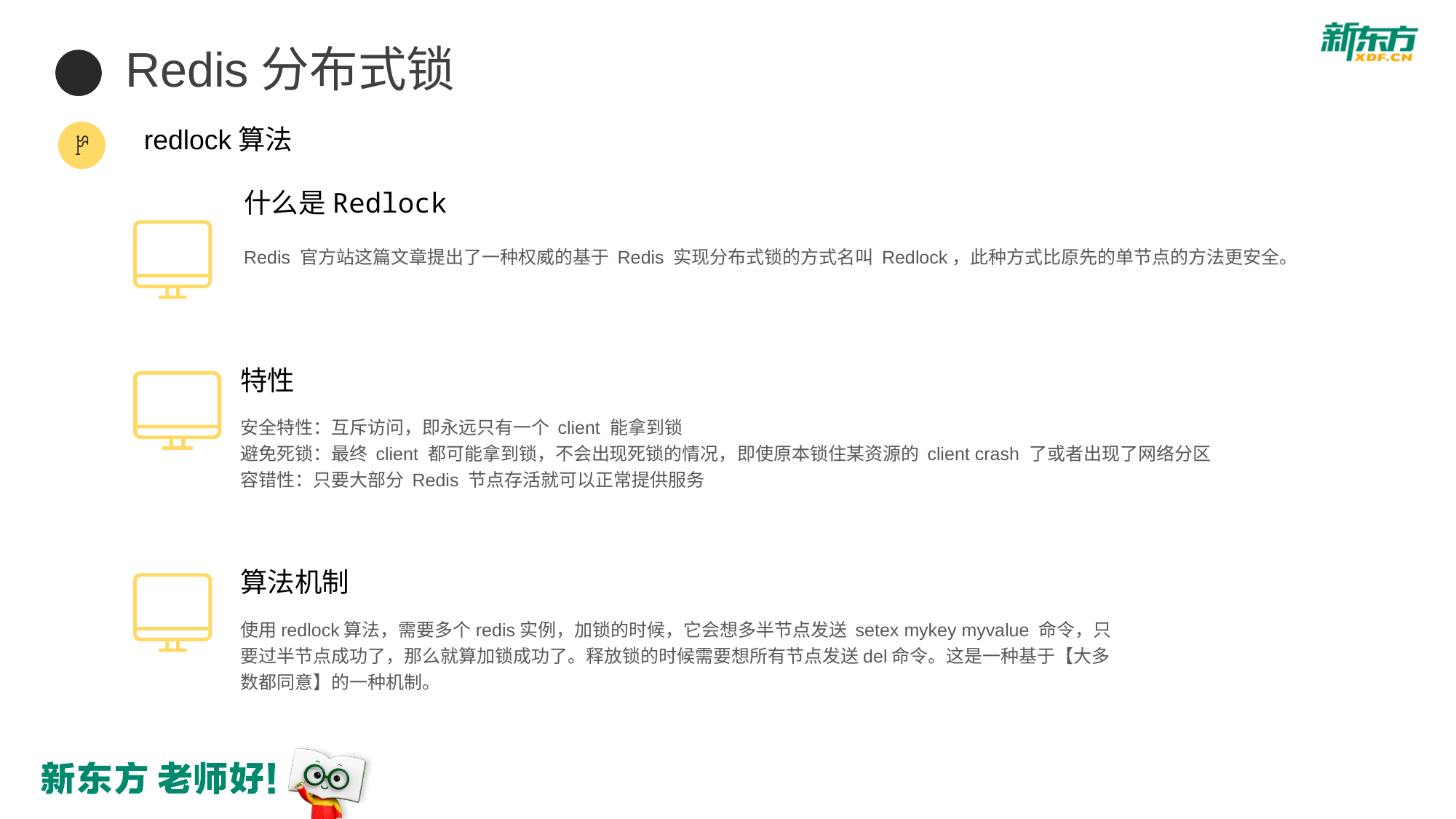

Redis分布式锁

redlock算法

什么是Redlock

Redis 官方站这篇文章提出了一种权威的基于 Redis 实现分布式锁的方式名叫 Redlock，此种方式比原先的单节点的方法更安全。
特性

安全特性：互斥访问，即永远只有一个 client 能拿到锁
避免死锁：最终 client 都可能拿到锁，不会出现死锁的情况，即使原本锁住某资源的 client crash 了或者出现了网络分区
容错性：只要大部分 Redis 节点存活就可以正常提供服务
算法机制

使用redlock算法，需要多个redis实例，加锁的时候，它会想多半节点发送 setex mykey myvalue 命令，只要过半节点成功了，那么就算加锁成功了。释放锁的时候需要想所有节点发送del命令。这是一种基于【大多数都同意】的一种机制。